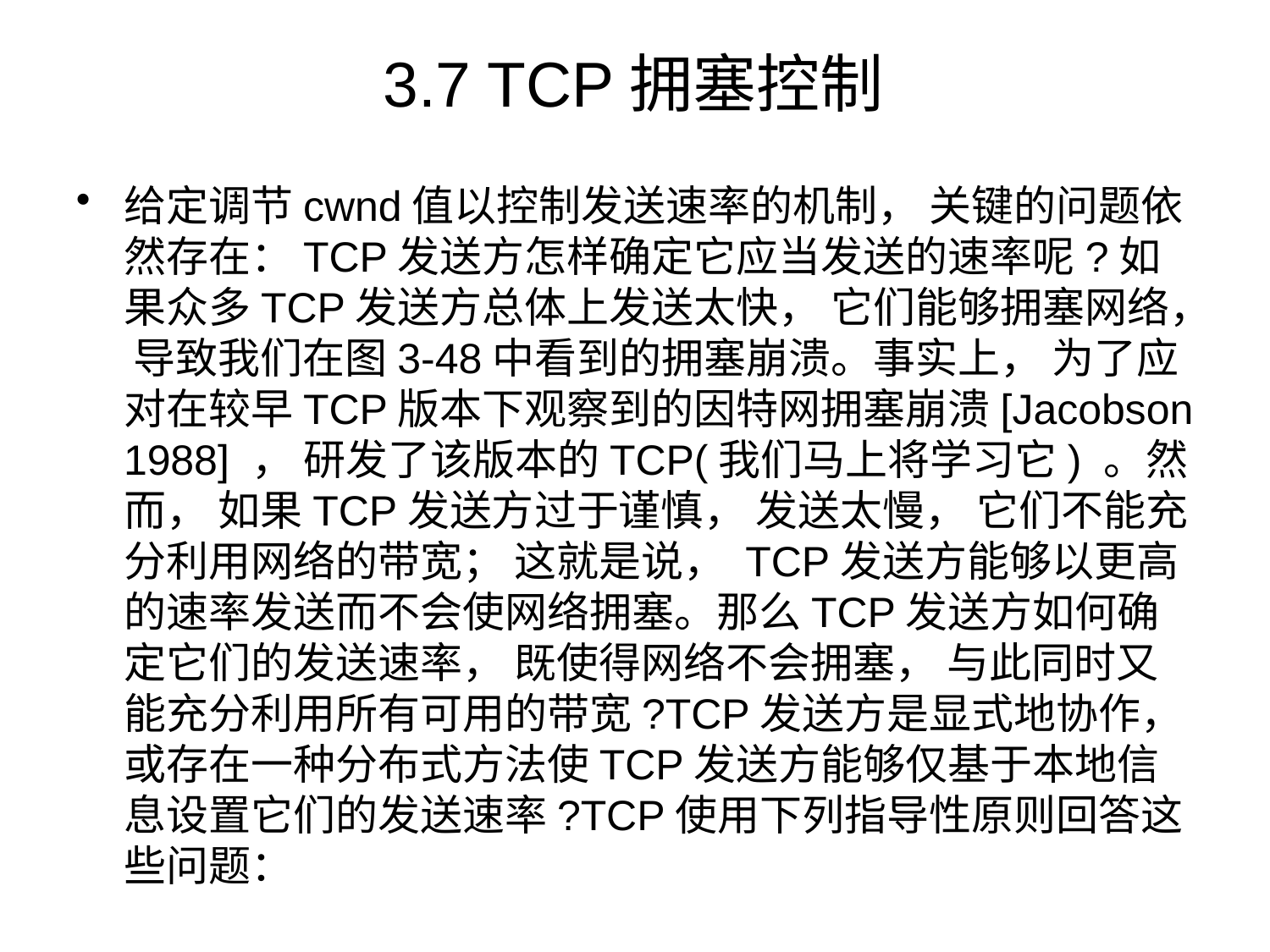

# 3.7 TCP拥塞控制
给定调节cwnd值以控制发送速率的机制， 关键的问题依然存在：TCP发送方怎样确定它应当发送的速率呢?如果众多TCP发送方总体上发送太快， 它们能够拥塞网络， 导致我们在图3-48中看到的拥塞崩溃。事实上， 为了应对在较早TCP版本下观察到的因特网拥塞崩溃[Jacobson 1988] ， 研发了该版本的TCP(我们马上将学习它) 。然而， 如果TCP发送方过于谨慎， 发送太慢， 它们不能充分利用网络的带宽； 这就是说， TCP发送方能够以更高的速率发送而不会使网络拥塞。那么TCP发送方如何确定它们的发送速率， 既使得网络不会拥塞， 与此同时又能充分利用所有可用的带宽?TCP发送方是显式地协作， 或存在一种分布式方法使TCP发送方能够仅基于本地信息设置它们的发送速率?TCP使用下列指导性原则回答这些问题：